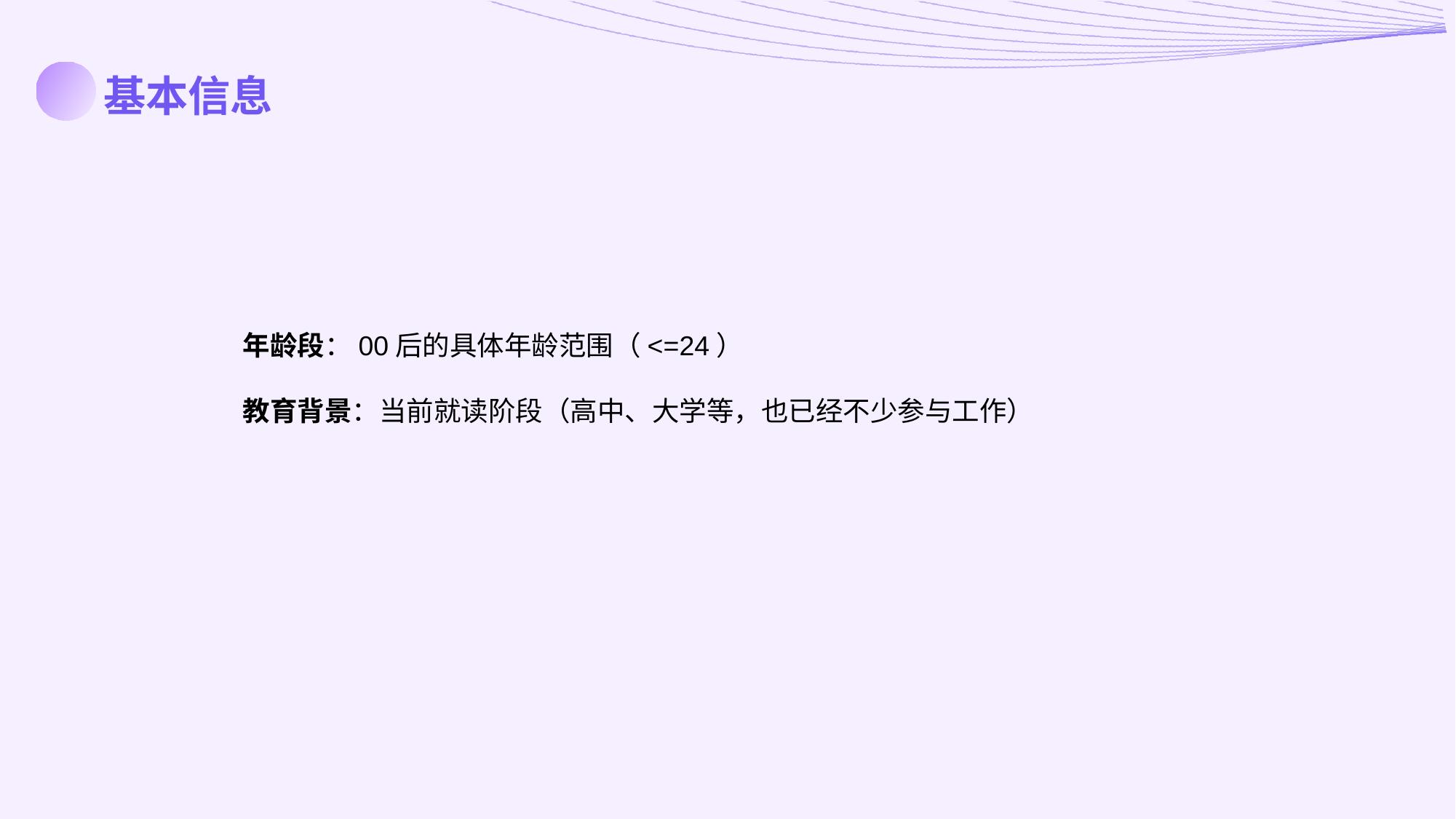

基本信息
年龄段：00后的具体年龄范围（<=24）

教育背景：当前就读阶段（高中、大学等，也已经不少参与工作）